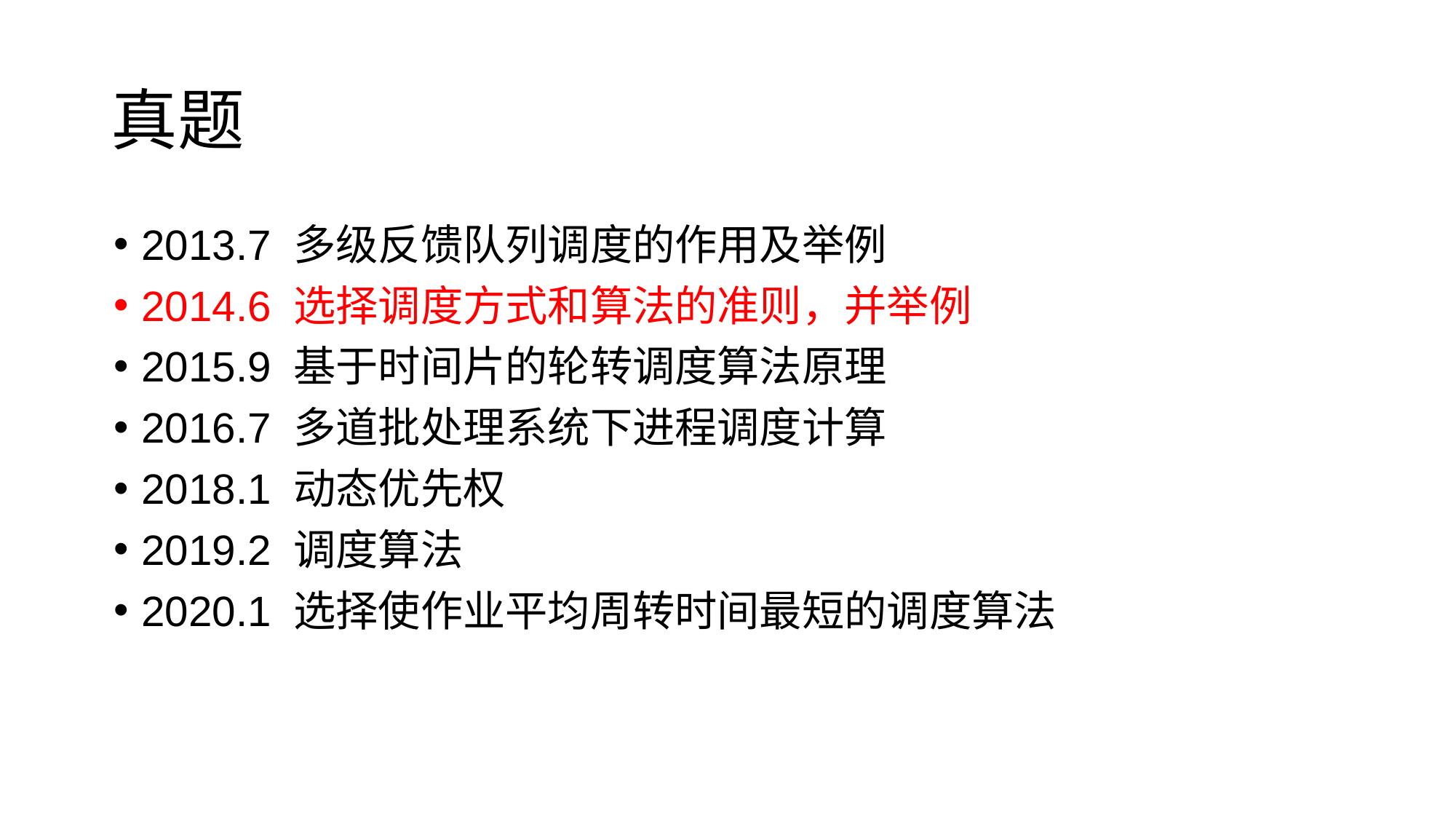

# 真题
2013.7 多级反馈队列调度的作用及举例
2014.6 选择调度方式和算法的准则，并举例
2015.9 基于时间片的轮转调度算法原理
2016.7 多道批处理系统下进程调度计算
2018.1 动态优先权
2019.2 调度算法
2020.1 选择使作业平均周转时间最短的调度算法